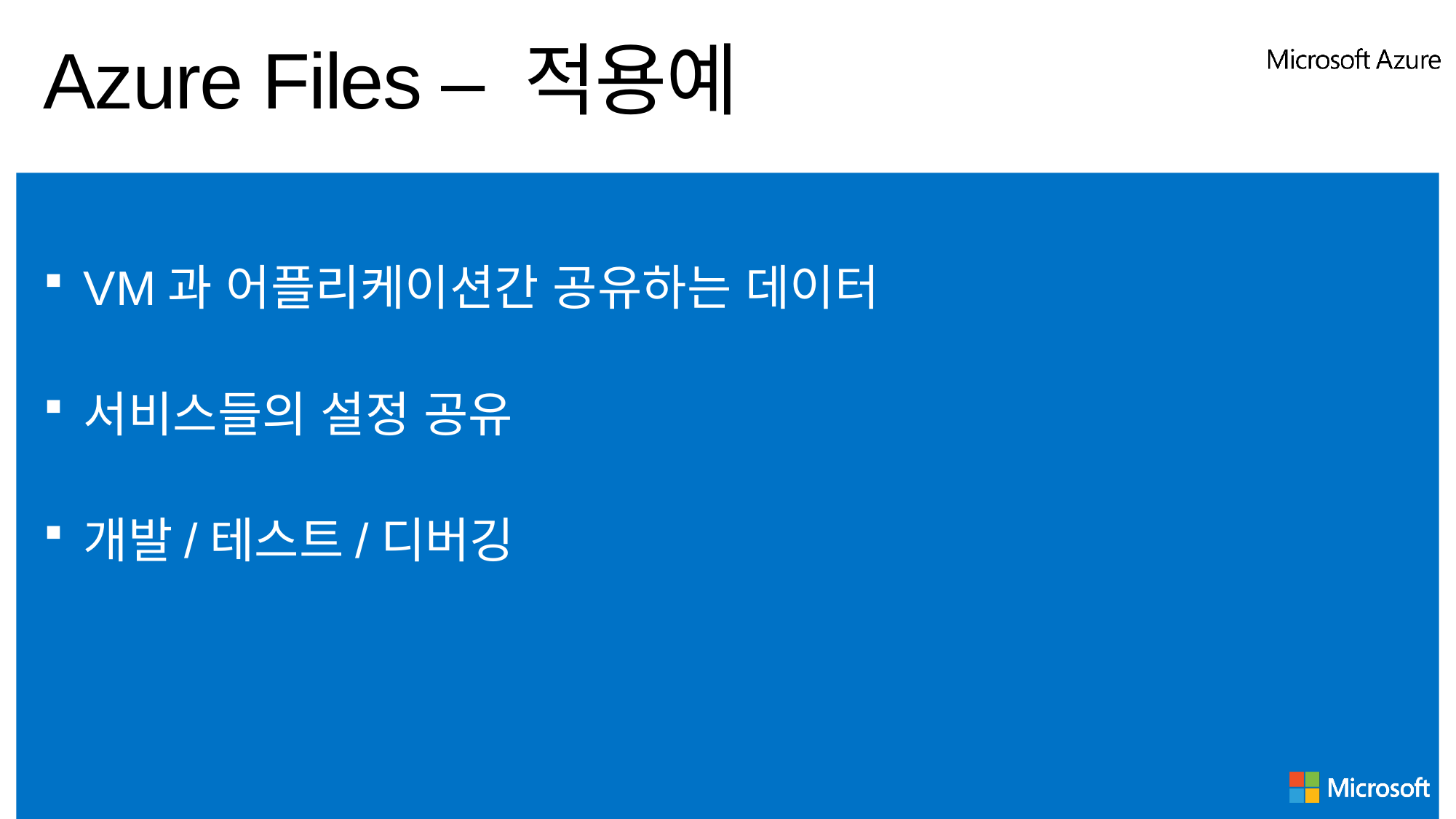

# Azure Files – 적용예
VM과 어플리케이션간 공유하는 데이터
서비스들의 설정 공유
개발/테스트/디버깅